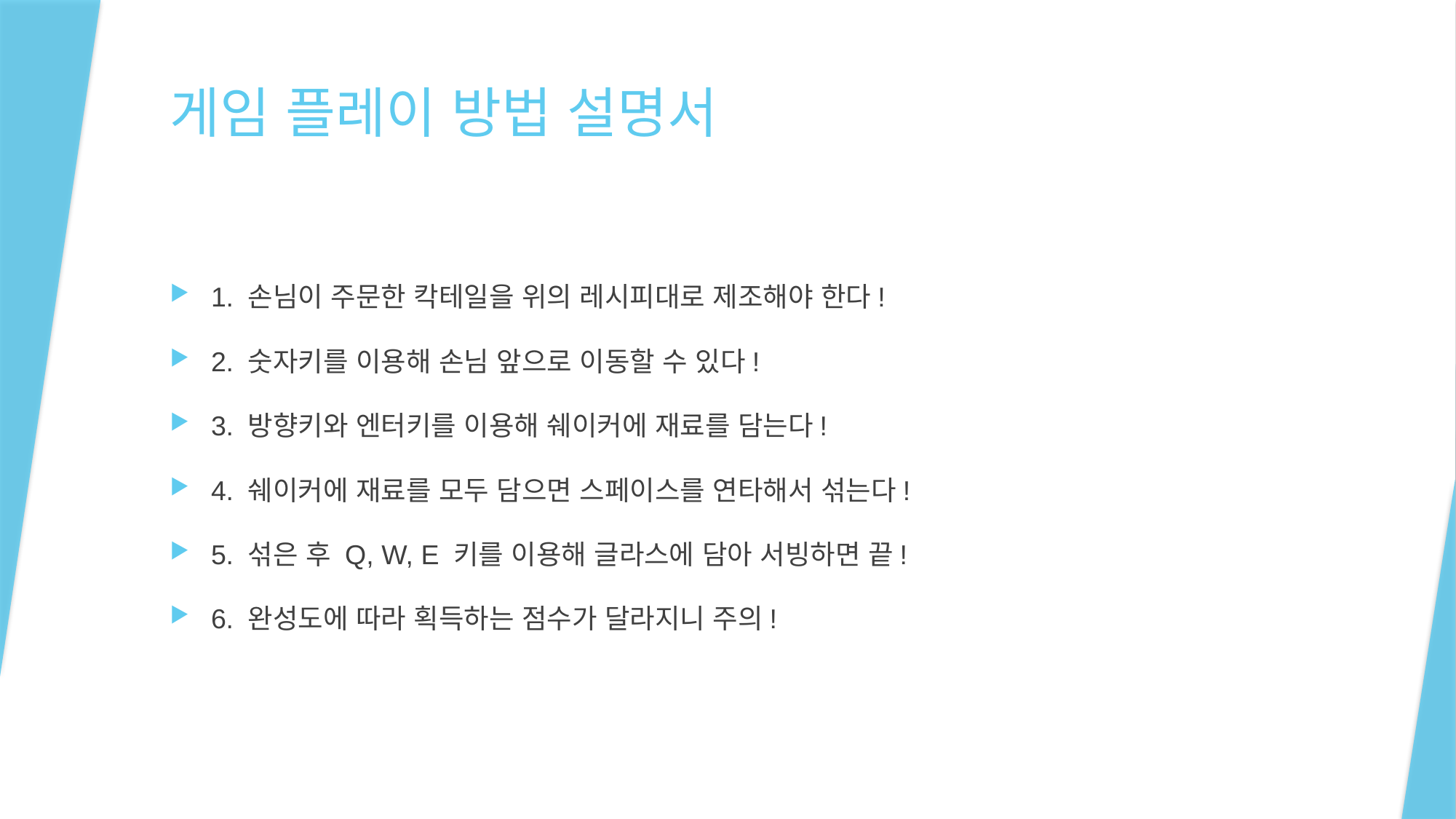

# 게임 플레이 방법 설명서
1. 손님이 주문한 칵테일을 위의 레시피대로 제조해야 한다!
2. 숫자키를 이용해 손님 앞으로 이동할 수 있다!
3. 방향키와 엔터키를 이용해 쉐이커에 재료를 담는다!
4. 쉐이커에 재료를 모두 담으면 스페이스를 연타해서 섞는다!
5. 섞은 후 Q, W, E 키를 이용해 글라스에 담아 서빙하면 끝!
6. 완성도에 따라 획득하는 점수가 달라지니 주의!